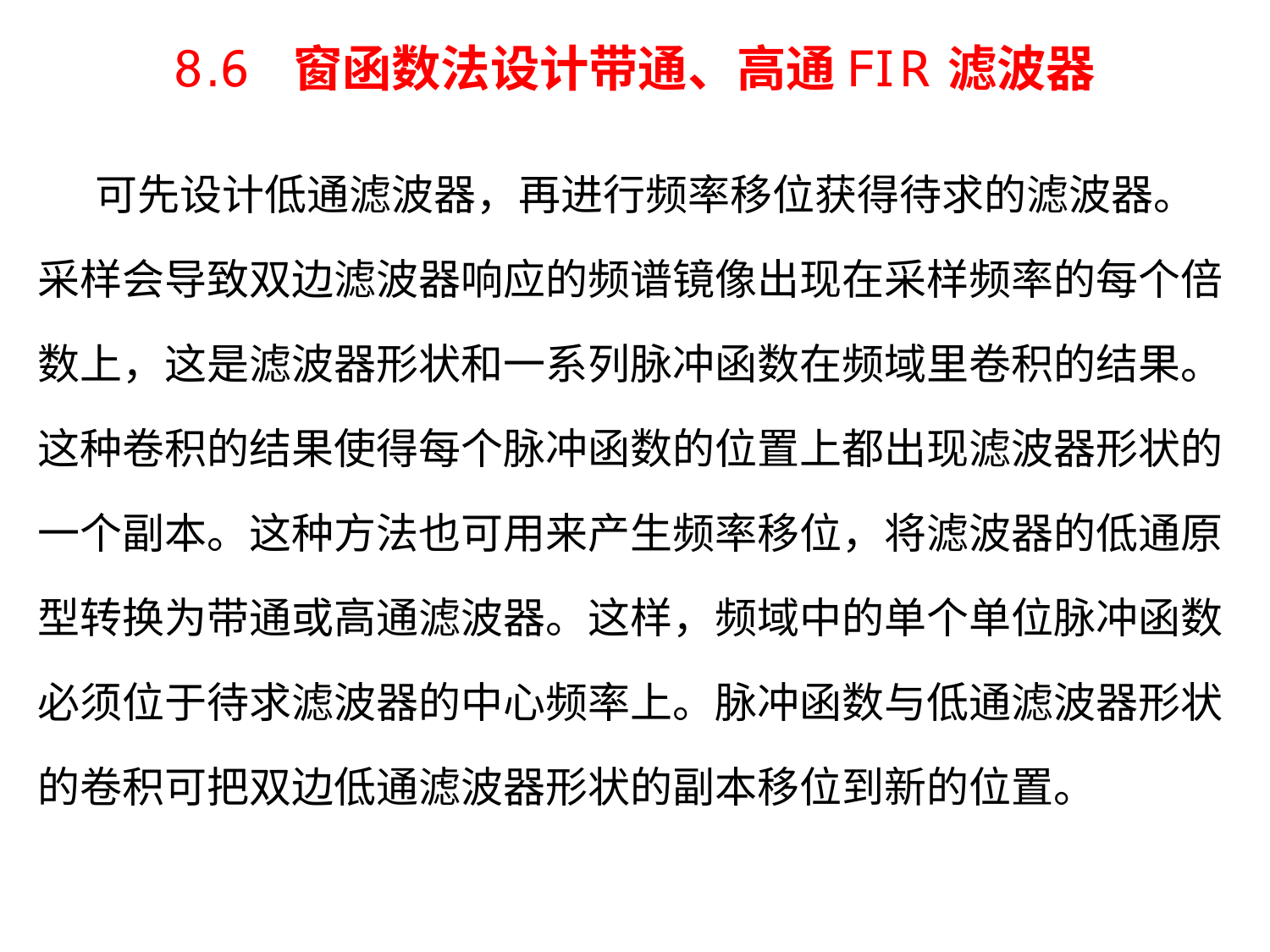

# 8.6  窗函数法设计带通、高通FIR滤波器
     可先设计低通滤波器，再进行频率移位获得待求的滤波器。
采样会导致双边滤波器响应的频谱镜像出现在采样频率的每个倍
数上，这是滤波器形状和一系列脉冲函数在频域里卷积的结果。
这种卷积的结果使得每个脉冲函数的位置上都出现滤波器形状的
一个副本。这种方法也可用来产生频率移位，将滤波器的低通原
型转换为带通或高通滤波器。这样，频域中的单个单位脉冲函数
必须位于待求滤波器的中心频率上。脉冲函数与低通滤波器形状
的卷积可把双边低通滤波器形状的副本移位到新的位置。